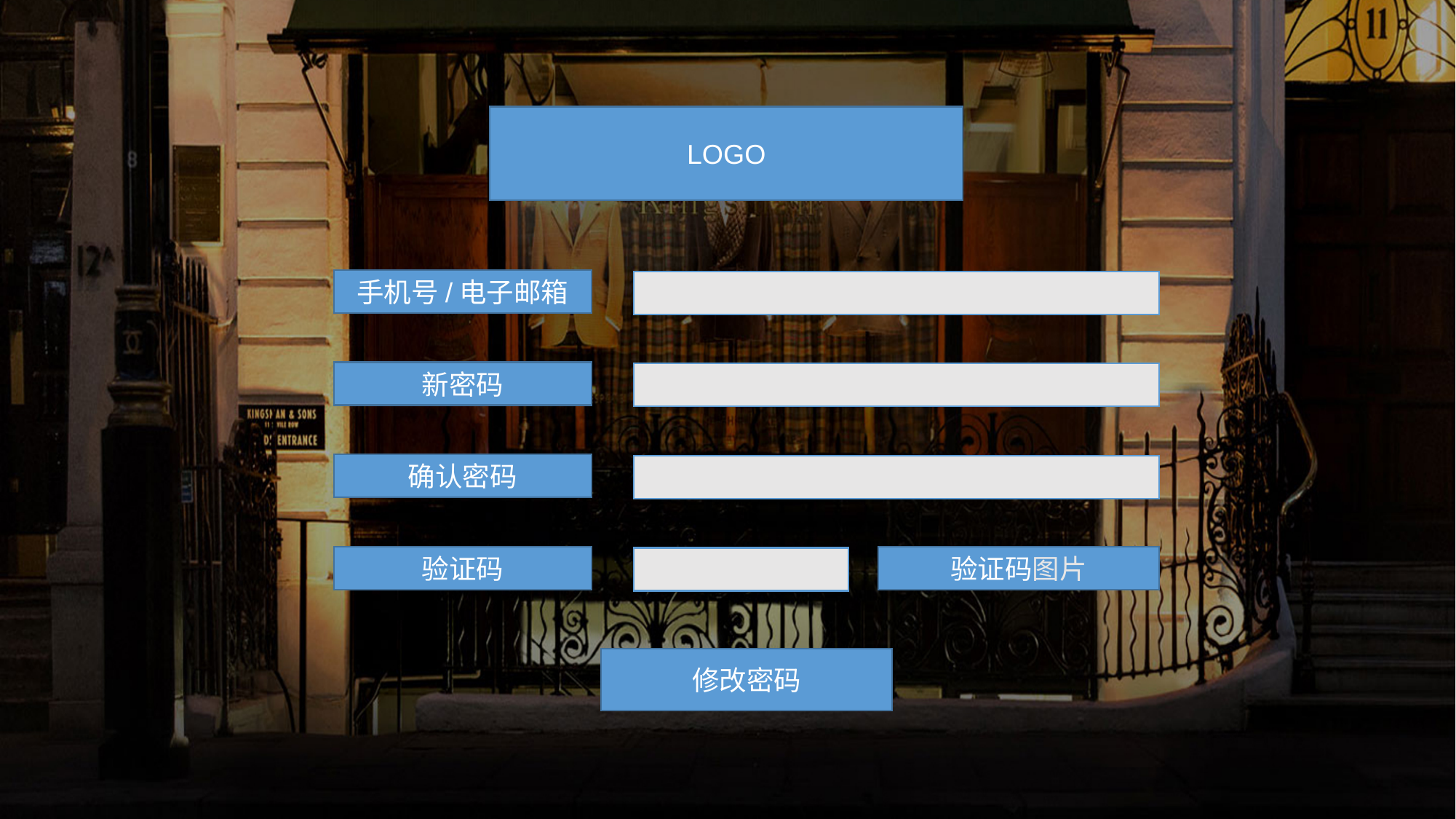

LOGO
手机号/电子邮箱

新密码

确认密码

验证码
验证码图片

修改密码